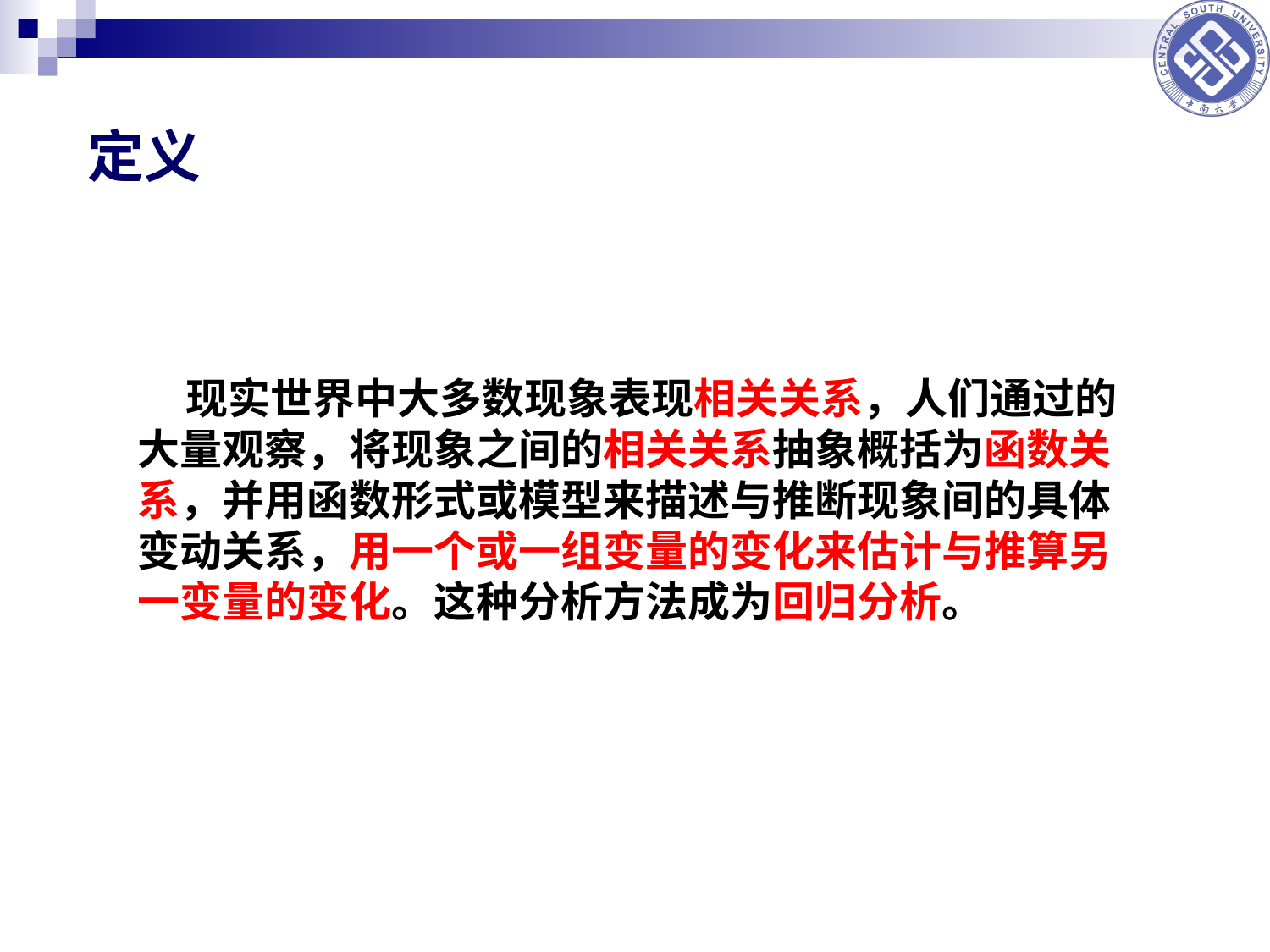

# 定义
    现实世界中大多数现象表现相关关系，人们通过的大量观察，将现象之间的相关关系抽象概括为函数关系，并用函数形式或模型来描述与推断现象间的具体变动关系，用一个或一组变量的变化来估计与推算另一变量的变化。这种分析方法成为回归分析。